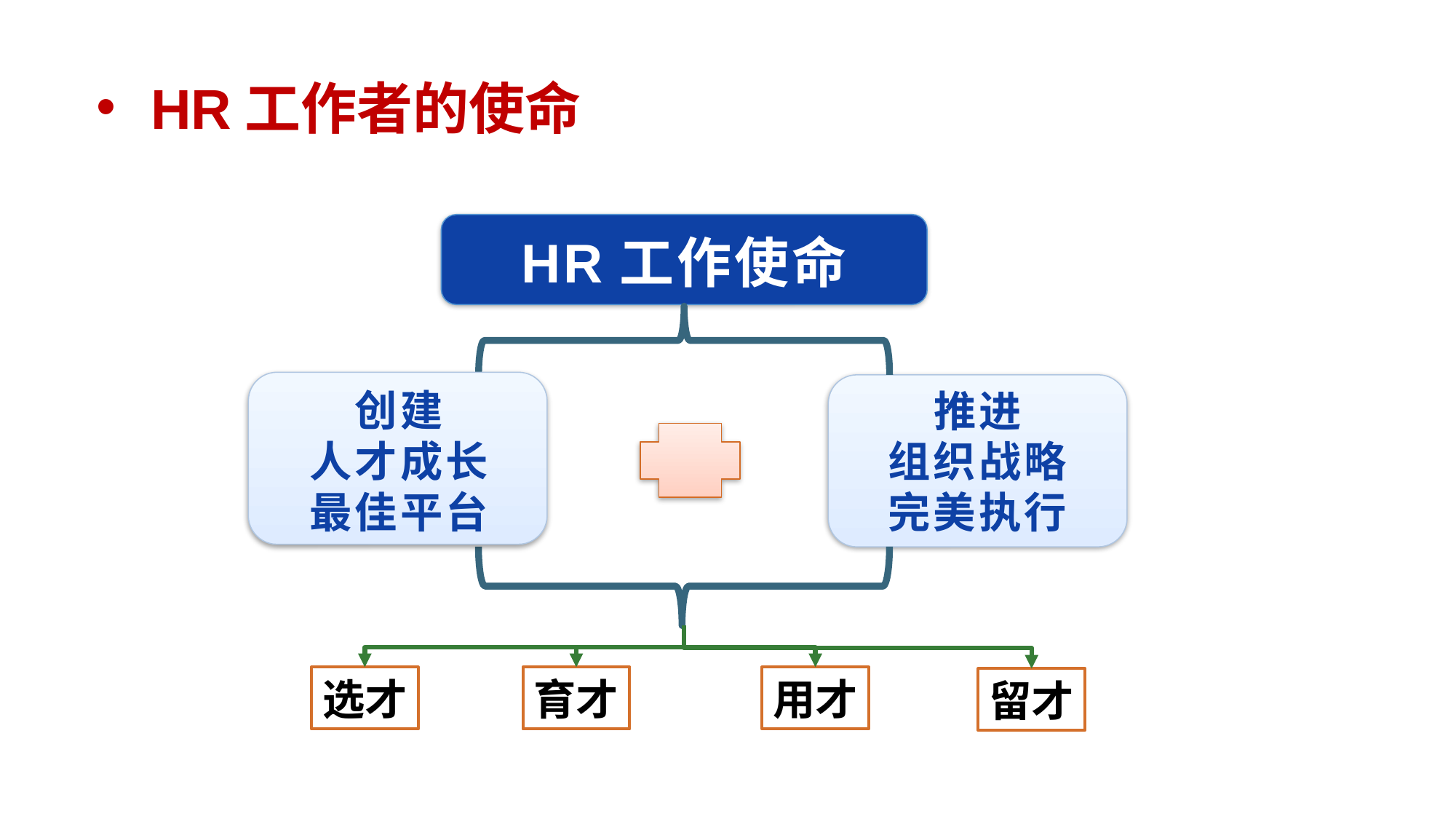

HR工作者的使命

HR工作使命

创建
人才成长
最佳平台
推进
组织战略
完美执行

选才
育才
用才
留才